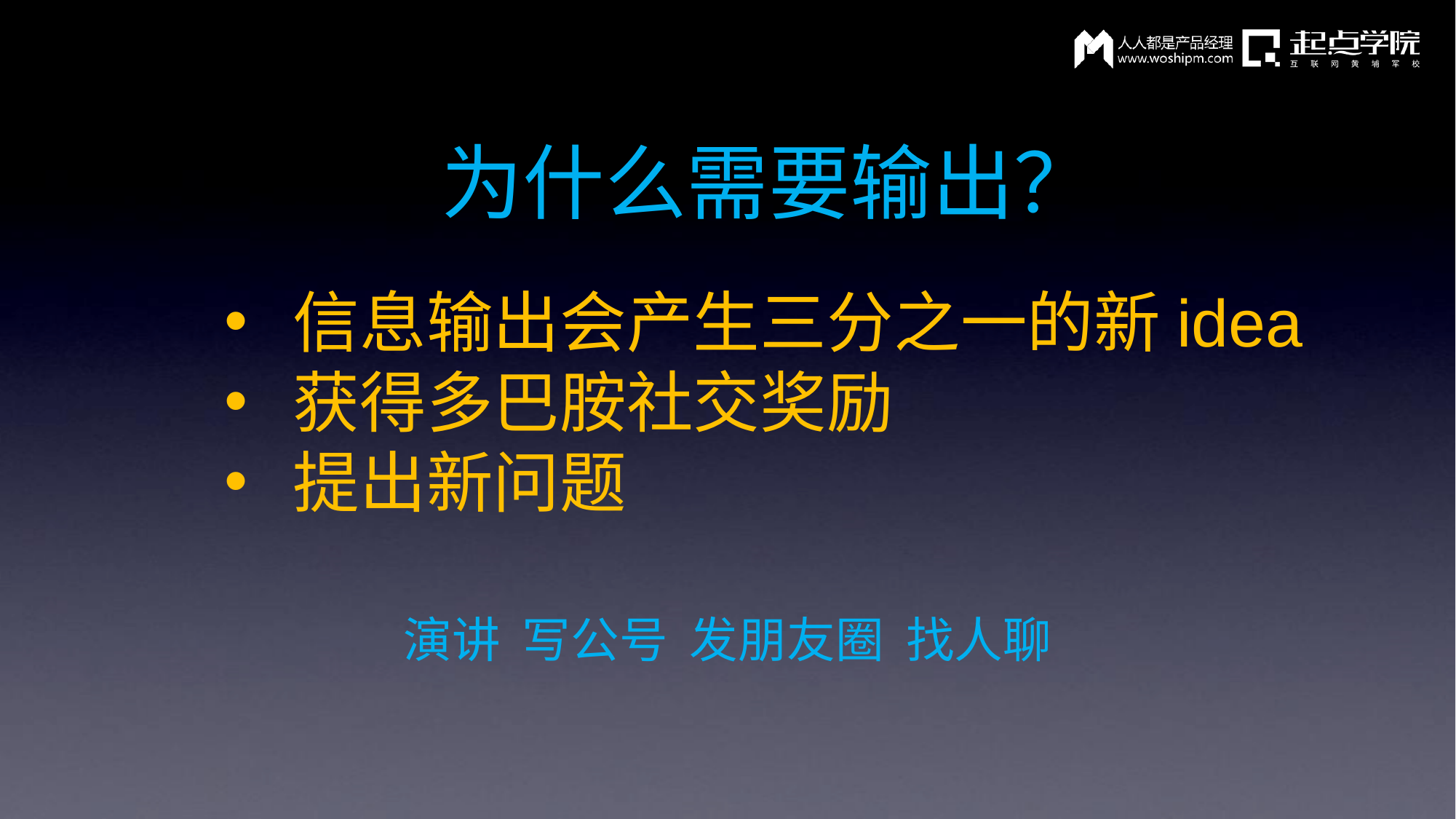

为什么需要输出？
信息输出会产生三分之一的新idea
获得多巴胺社交奖励
提出新问题
演讲  写公号  发朋友圈  找人聊